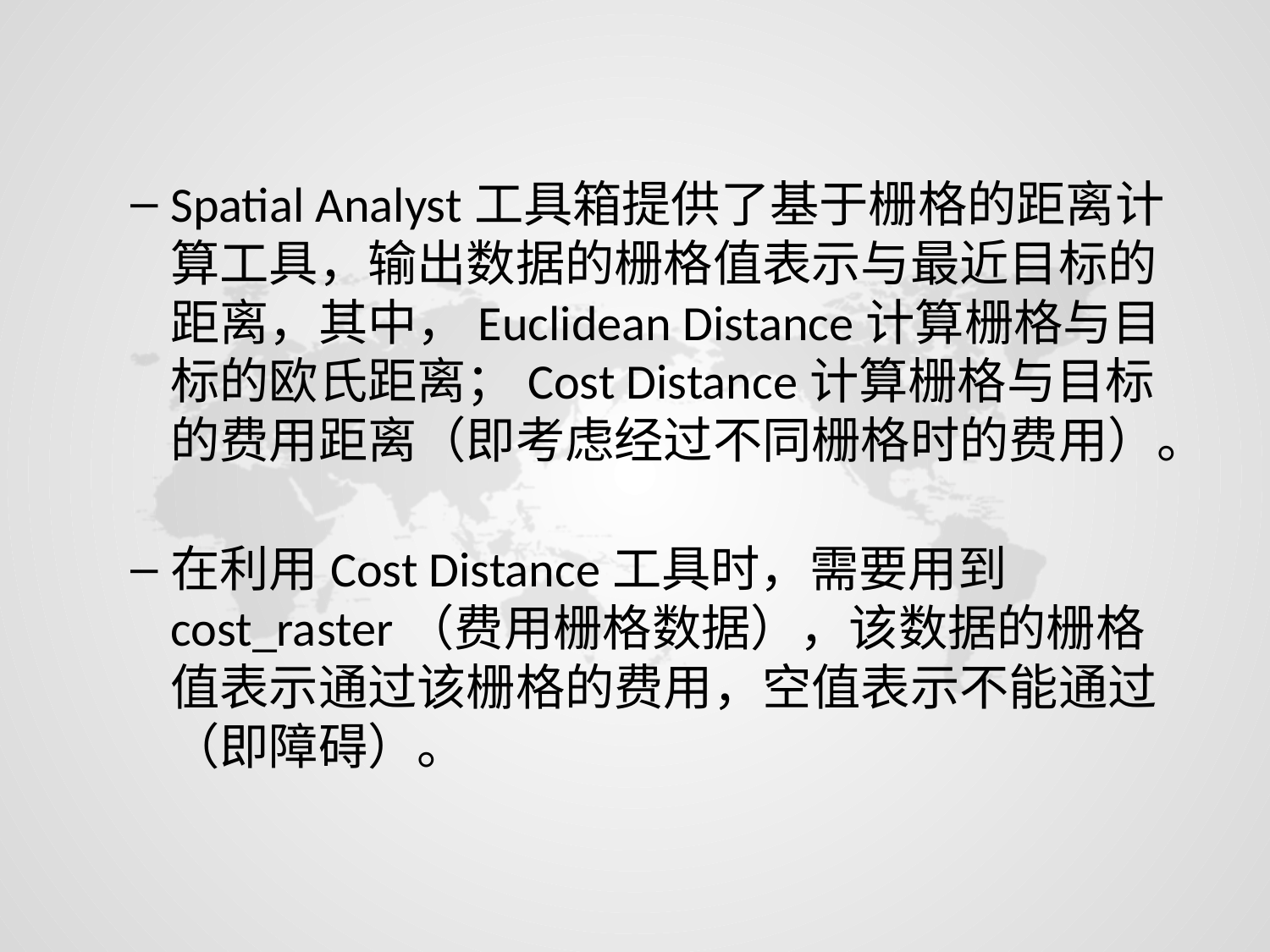

Spatial Analyst工具箱提供了基于栅格的距离计算工具，输出数据的栅格值表示与最近目标的距离，其中，Euclidean Distance计算栅格与目标的欧氏距离；Cost Distance计算栅格与目标的费用距离（即考虑经过不同栅格时的费用）。
在利用Cost Distance工具时，需要用到cost_raster（费用栅格数据），该数据的栅格值表示通过该栅格的费用，空值表示不能通过（即障碍）。